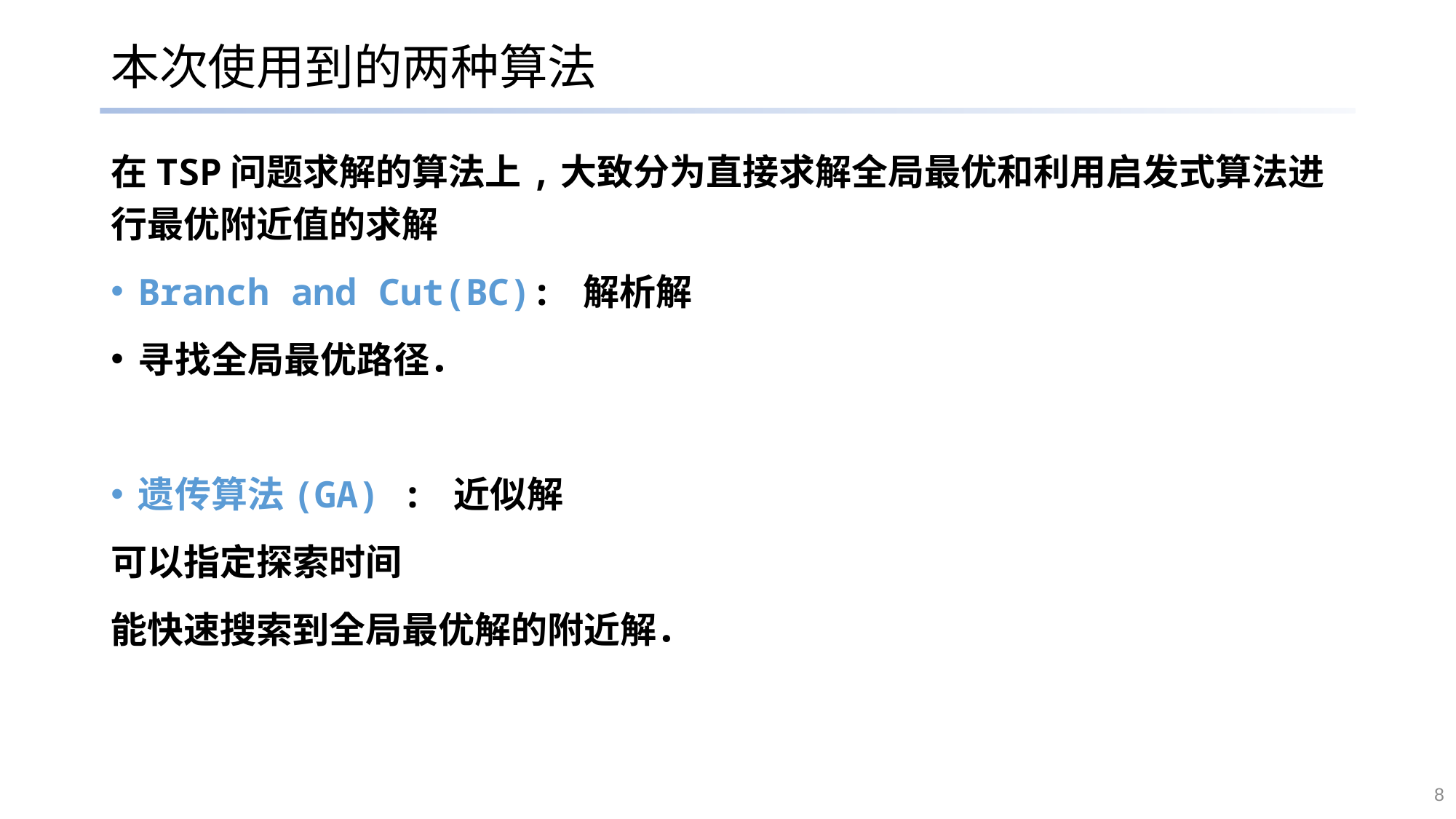

# 本次使用到的两种算法
在TSP问题求解的算法上,大致分为直接求解全局最优和利用启发式算法进行最优附近值的求解
Branch and Cut(BC): 解析解
寻找全局最优路径．

遗传算法(GA) : 近似解
可以指定探索时间
能快速搜索到全局最优解的附近解．
8